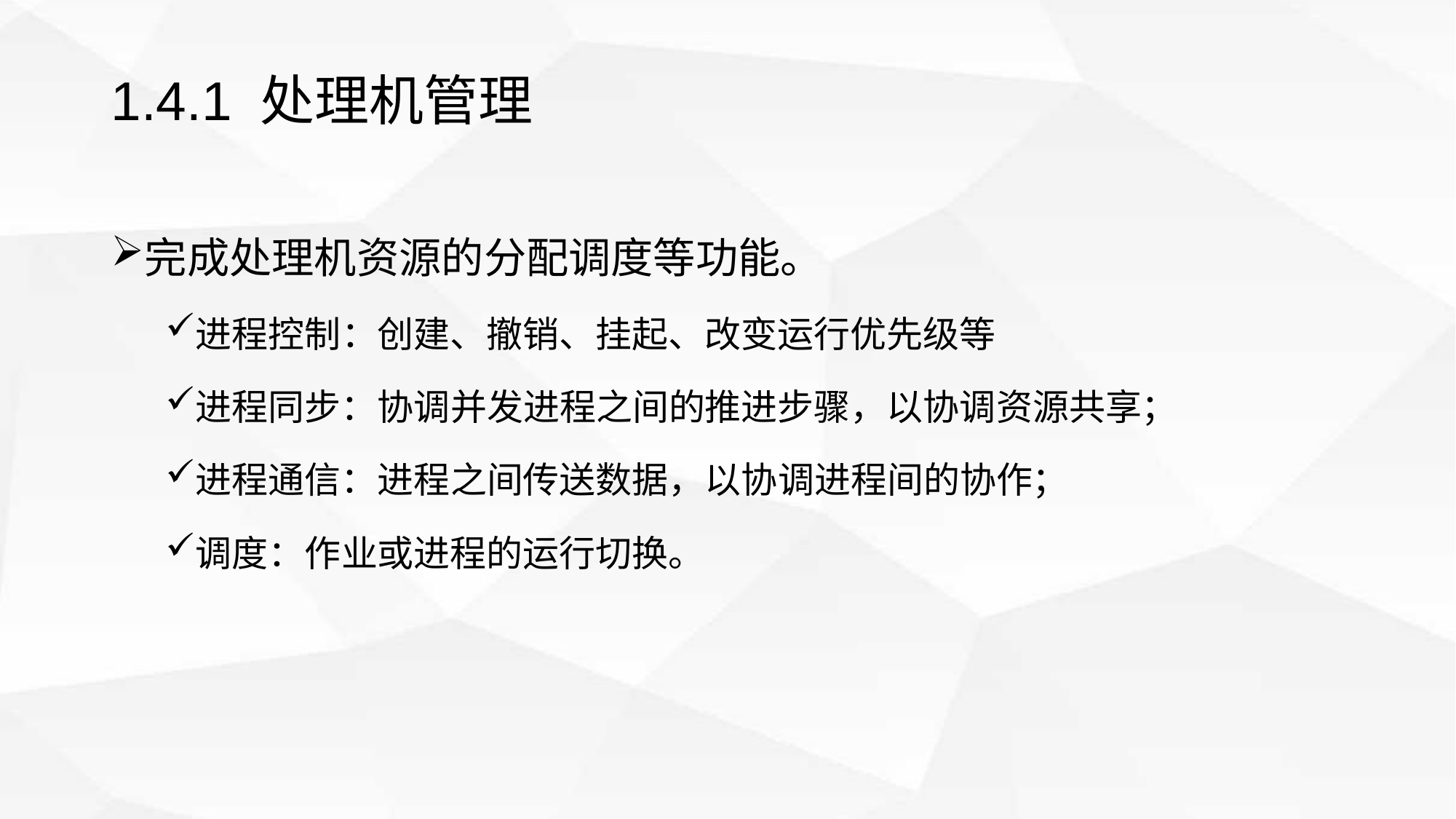

# 1.4.1 处理机管理
完成处理机资源的分配调度等功能。
进程控制：创建、撤销、挂起、改变运行优先级等
进程同步：协调并发进程之间的推进步骤，以协调资源共享；
进程通信：进程之间传送数据，以协调进程间的协作；
调度：作业或进程的运行切换。